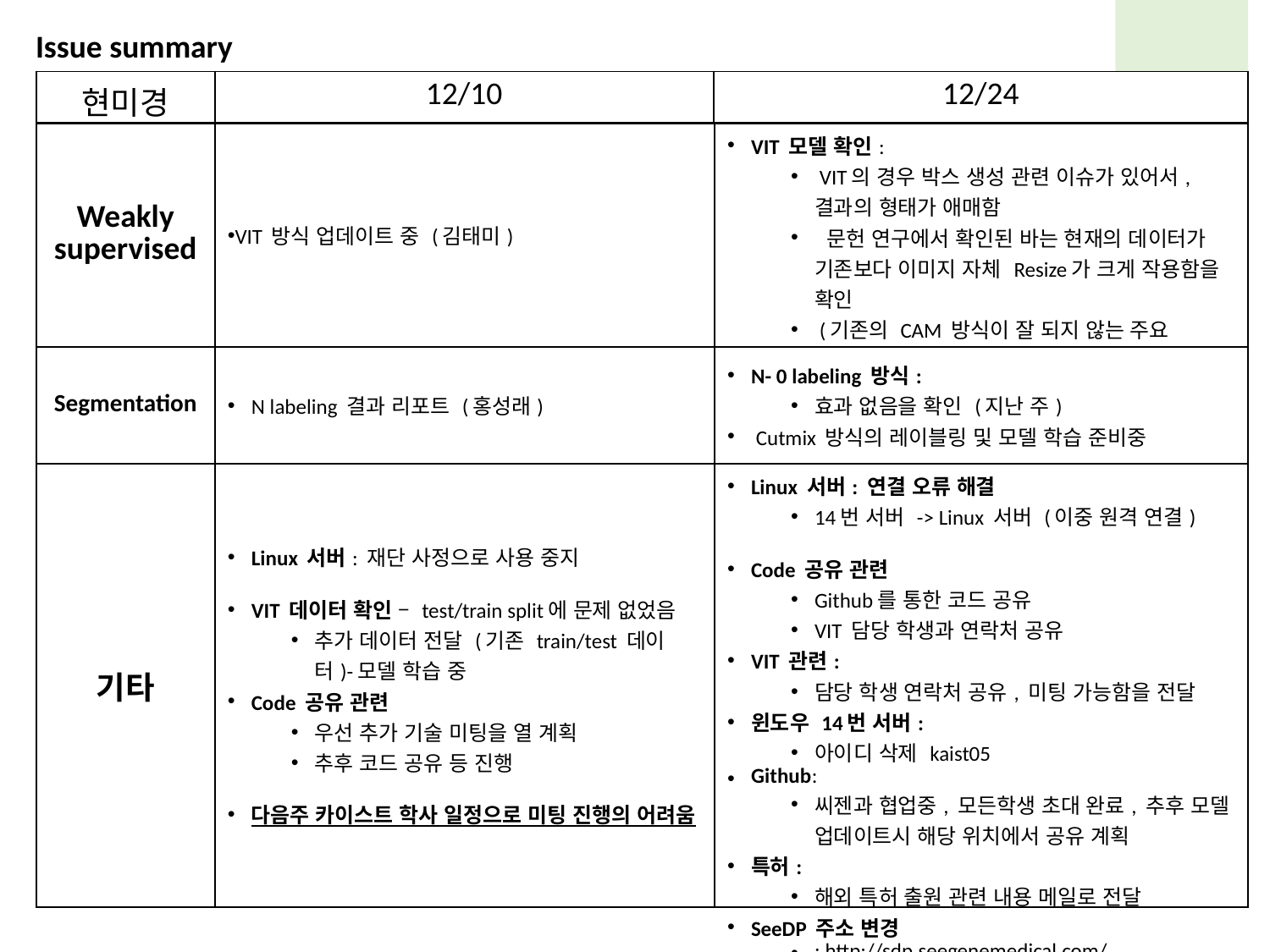

Issue summary
| 현미경 | 12/10 | 12/24 |
| --- | --- | --- |
|  |  |  |
| Weakly supervised | VIT 방식 업데이트 중 (김태미) | VIT 모델 확인: VIT의 경우 박스 생성 관련 이슈가 있어서, 결과의 형태가 애매함 문헌 연구에서 확인된 바는 현재의 데이터가 기존보다 이미지 자체 Resize가 크게 작용함을 확인 (기존의 CAM 방식이 잘 되지 않는 주요 원인으로 보고 연구를 진행중) |
| --- | --- | --- |
| Segmentation | N labeling 결과 리포트 (홍성래) | N- 0 labeling 방식: 효과 없음을 확인 (지난 주) Cutmix 방식의 레이블링 및 모델 학습 준비중 |
| 기타 | Linux 서버: 재단 사정으로 사용 중지 VIT 데이터 확인 – test/train split에 문제 없었음 추가 데이터 전달 (기존 train/test 데이터)-모델 학습 중 Code 공유 관련 우선 추가 기술 미팅을 열 계획 추후 코드 공유 등 진행 다음주 카이스트 학사 일정으로 미팅 진행의 어려움 | Linux 서버: 연결 오류 해결 14번 서버 -> Linux 서버 (이중 원격 연결) Code 공유 관련 Github를 통한 코드 공유 VIT 담당 학생과 연락처 공유 VIT 관련: 담당 학생 연락처 공유, 미팅 가능함을 전달 윈도우 14번 서버: 아이디 삭제 kaist05 Github: 씨젠과 협업중, 모든학생 초대 완료, 추후 모델 업데이트시 해당 위치에서 공유 계획 특허: 해외 특허 출원 관련 내용 메일로 전달 SeeDP 주소 변경 : http://sdp.seegenemedical.com/ |